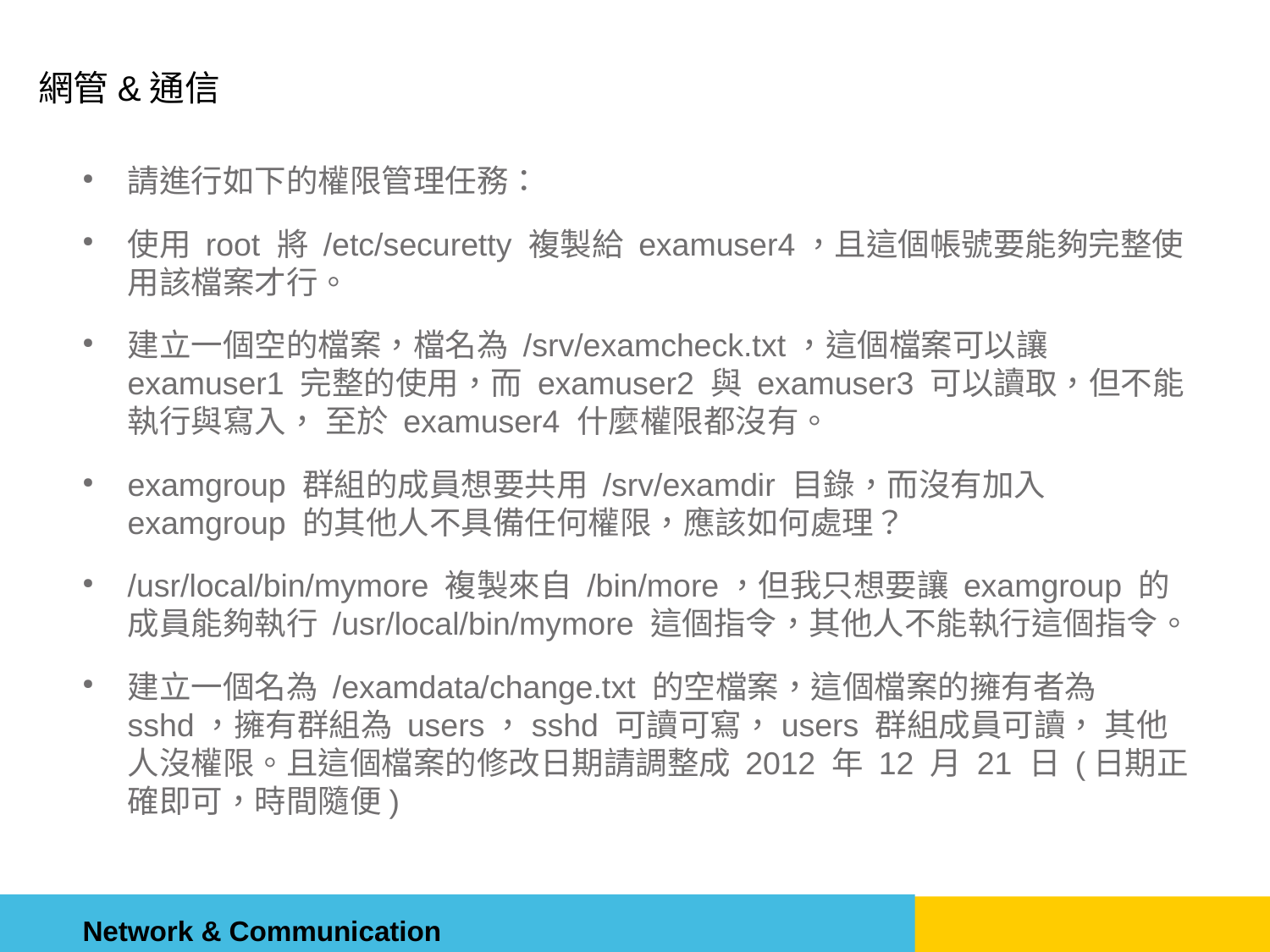

請進行如下的權限管理任務：
使用 root 將 /etc/securetty 複製給 examuser4，且這個帳號要能夠完整使用該檔案才行。
建立一個空的檔案，檔名為 /srv/examcheck.txt，這個檔案可以讓 examuser1 完整的使用，而 examuser2 與 examuser3 可以讀取，但不能執行與寫入， 至於 examuser4 什麼權限都沒有。
examgroup 群組的成員想要共用 /srv/examdir 目錄，而沒有加入 examgroup 的其他人不具備任何權限，應該如何處理？
/usr/local/bin/mymore 複製來自 /bin/more，但我只想要讓 examgroup 的成員能夠執行 /usr/local/bin/mymore 這個指令，其他人不能執行這個指令。
建立一個名為 /examdata/change.txt 的空檔案，這個檔案的擁有者為 sshd，擁有群組為 users，sshd 可讀可寫，users 群組成員可讀， 其他人沒權限。且這個檔案的修改日期請調整成 2012 年 12 月 21 日 (日期正確即可，時間隨便)